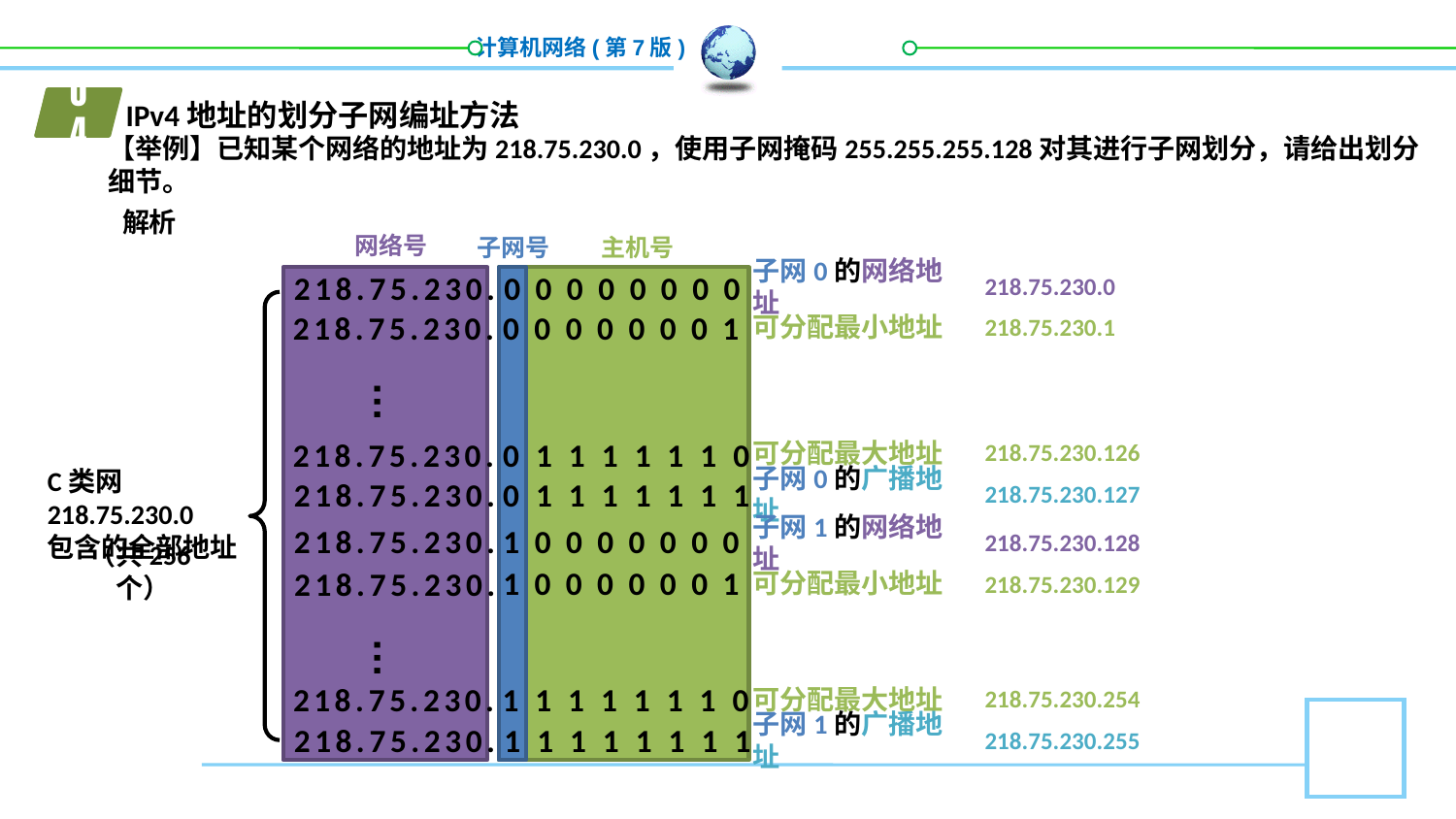

01
IPv4地址的划分子网编址方法
04
【举例】已知某个网络的地址为218.75.230.0，使用子网掩码255.255.255.128对其进行子网划分，请给出划分细节。
解析
网络号

子网号

主机号
218.75.230.0
子网0的网络地址
00000000
218.75.230.

C类网218.75.230.0
包含的全部地址
可分配最小地址
00000001
218.75.230.1
218.75.230.
…
218.75.230.126
可分配最大地址
01111110
218.75.230.
01111111
218.75.230.
子网0的广播地址
218.75.230.127
10000000
218.75.230.
218.75.230.128
子网1的网络地址
（共256个）
可分配最小地址
10000001
218.75.230.129
218.75.230.
…
218.75.230.254
11111110
可分配最大地址
218.75.230.
218.75.230.
11111111
子网1的广播地址
218.75.230.255